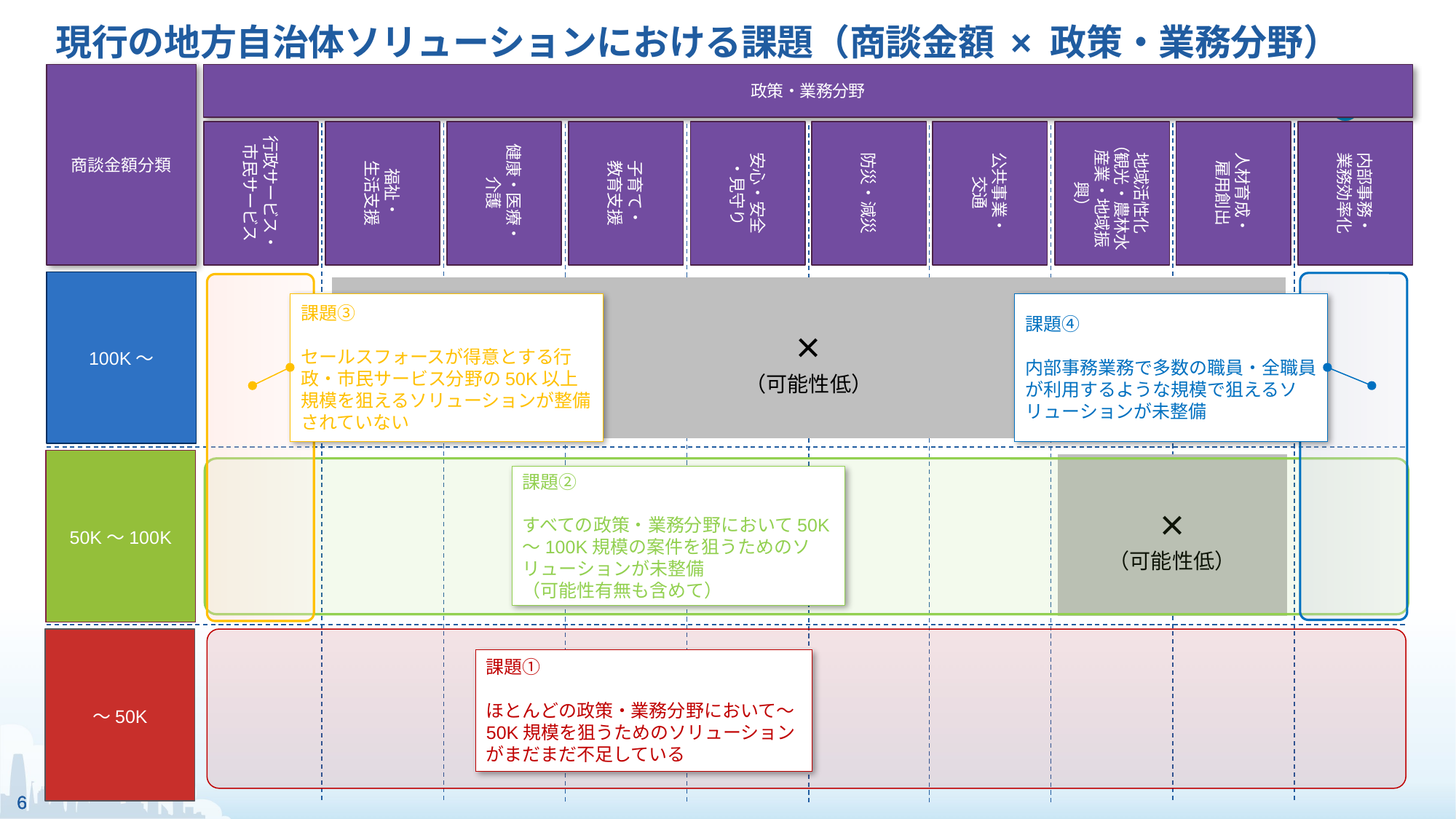

現行の地方自治体ソリューションにおける課題（商談金額 × 政策・業務分野）
商談金額分類
政策・業務分野
行政サービス・
市民サービス
福祉・
生活支援
健康・医療・
介護
子育て・
教育支援
安心・安全
・見守り
防災・減災
公共事業・
交通
地域活性化
（観光・農林水産業・地域振興）
人材育成・
雇用創出
内部事務・
業務効率化
100K～

×
（可能性低）
課題③

セールスフォースが得意とする行政・市民サービス分野の50K以上規模を狙えるソリューションが整備されていない
課題④

内部事務業務で多数の職員・全職員が利用するような規模で狙えるソリューションが未整備
50K～100K
×
（可能性低）

課題②

すべての政策・業務分野において50K～100K規模の案件を狙うためのソリューションが未整備
（可能性有無も含めて）
～50K

課題①

ほとんどの政策・業務分野において～50K規模を狙うためのソリューションがまだまだ不足している
6
6
6